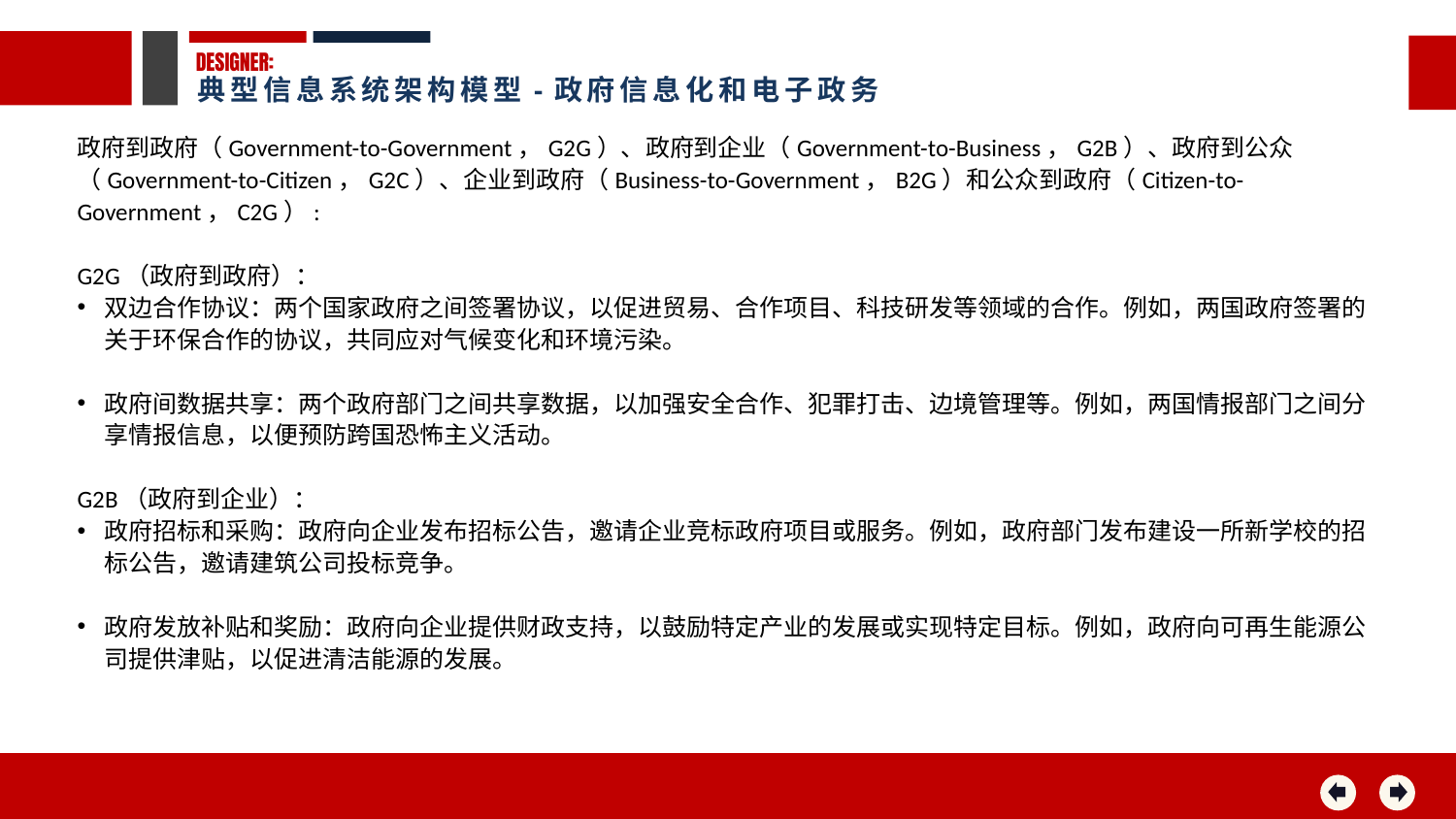

DESIGNER:
典型信息系统架构模型-政府信息化和电子政务
政府到政府（Government-to-Government，G2G）、政府到企业（Government-to-Business，G2B）、政府到公众（Government-to-Citizen，G2C）、企业到政府（Business-to-Government，B2G）和公众到政府（Citizen-to-Government，C2G）:

G2G（政府到政府）：
双边合作协议：两个国家政府之间签署协议，以促进贸易、合作项目、科技研发等领域的合作。例如，两国政府签署的关于环保合作的协议，共同应对气候变化和环境污染。

政府间数据共享：两个政府部门之间共享数据，以加强安全合作、犯罪打击、边境管理等。例如，两国情报部门之间分享情报信息，以便预防跨国恐怖主义活动。

G2B（政府到企业）：
政府招标和采购：政府向企业发布招标公告，邀请企业竞标政府项目或服务。例如，政府部门发布建设一所新学校的招标公告，邀请建筑公司投标竞争。

政府发放补贴和奖励：政府向企业提供财政支持，以鼓励特定产业的发展或实现特定目标。例如，政府向可再生能源公司提供津贴，以促进清洁能源的发展。